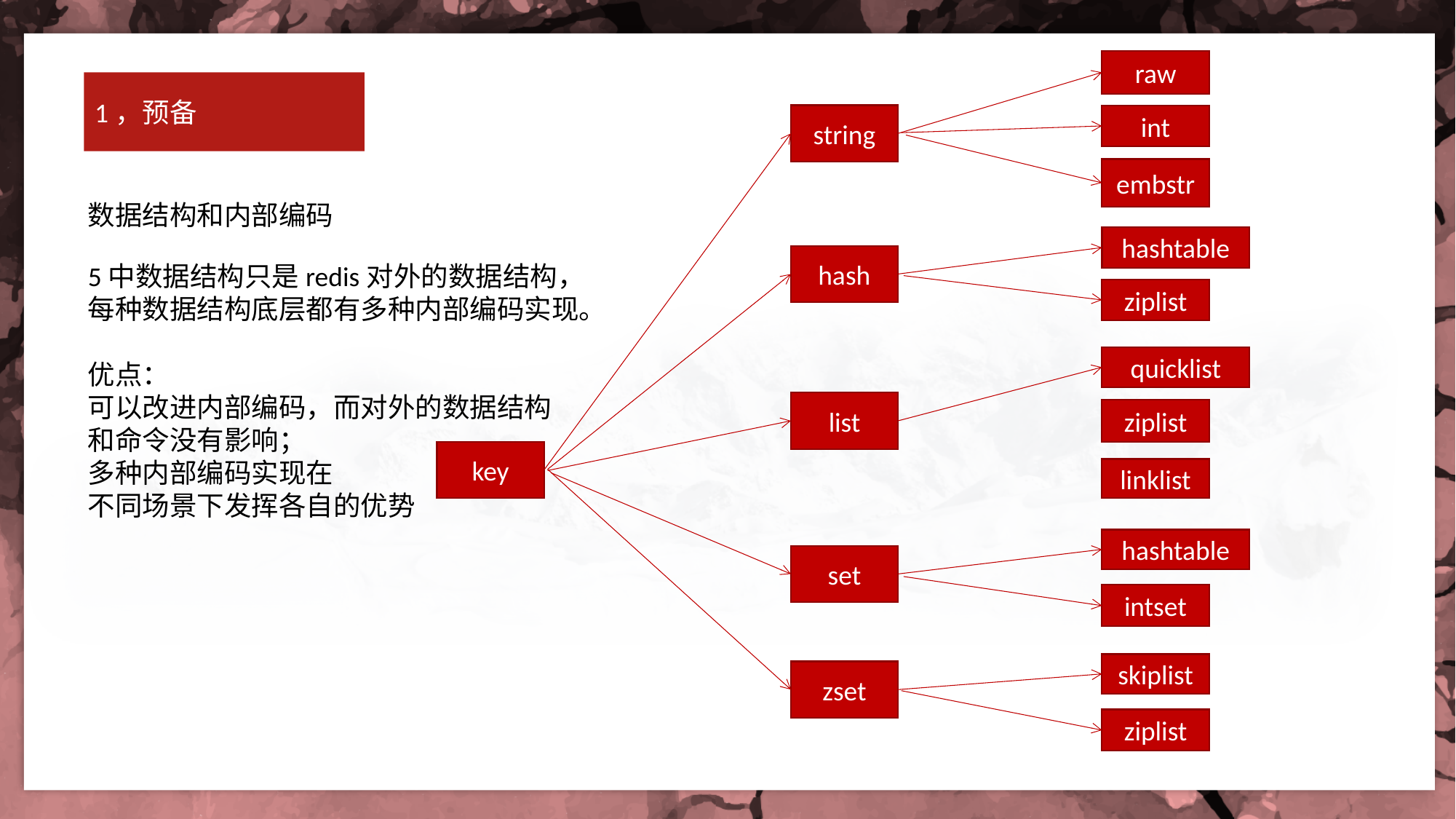

raw
1，预备
string
int
embstr
数据结构和内部编码
hashtable

hash
5中数据结构只是redis对外的数据结构，
每种数据结构底层都有多种内部编码实现。

优点：
可以改进内部编码，而对外的数据结构
和命令没有影响；
多种内部编码实现在
不同场景下发挥各自的优势
ziplist
quicklist
list
ziplist
key
linklist
hashtable
set
intset
skiplist
zset
ziplist